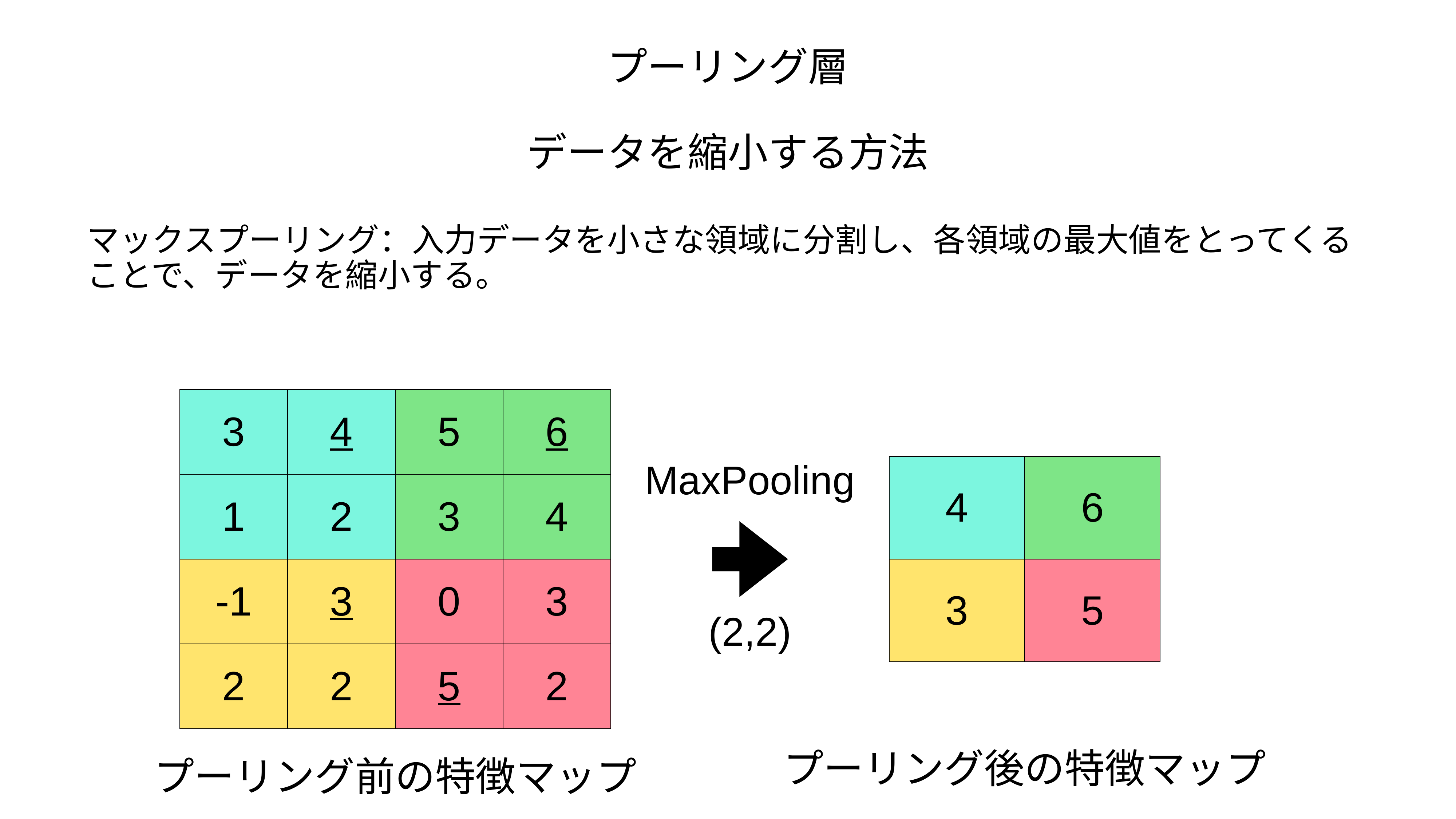

プーリング層
データを縮小する方法
マックスプーリング：入力データを小さな領域に分割し、各領域の最大値をとってくることで、データを縮小する。
| 3 | 4 | 5 | 6 |
| --- | --- | --- | --- |
| 1 | 2 | 3 | 4 |
| -1 | 3 | 0 | 3 |
| 2 | 2 | 5 | 2 |
MaxPooling
| 4 | 6 |
| --- | --- |
| 3 | 5 |

(2,2)
プーリング後の特徴マップ
プーリング前の特徴マップ